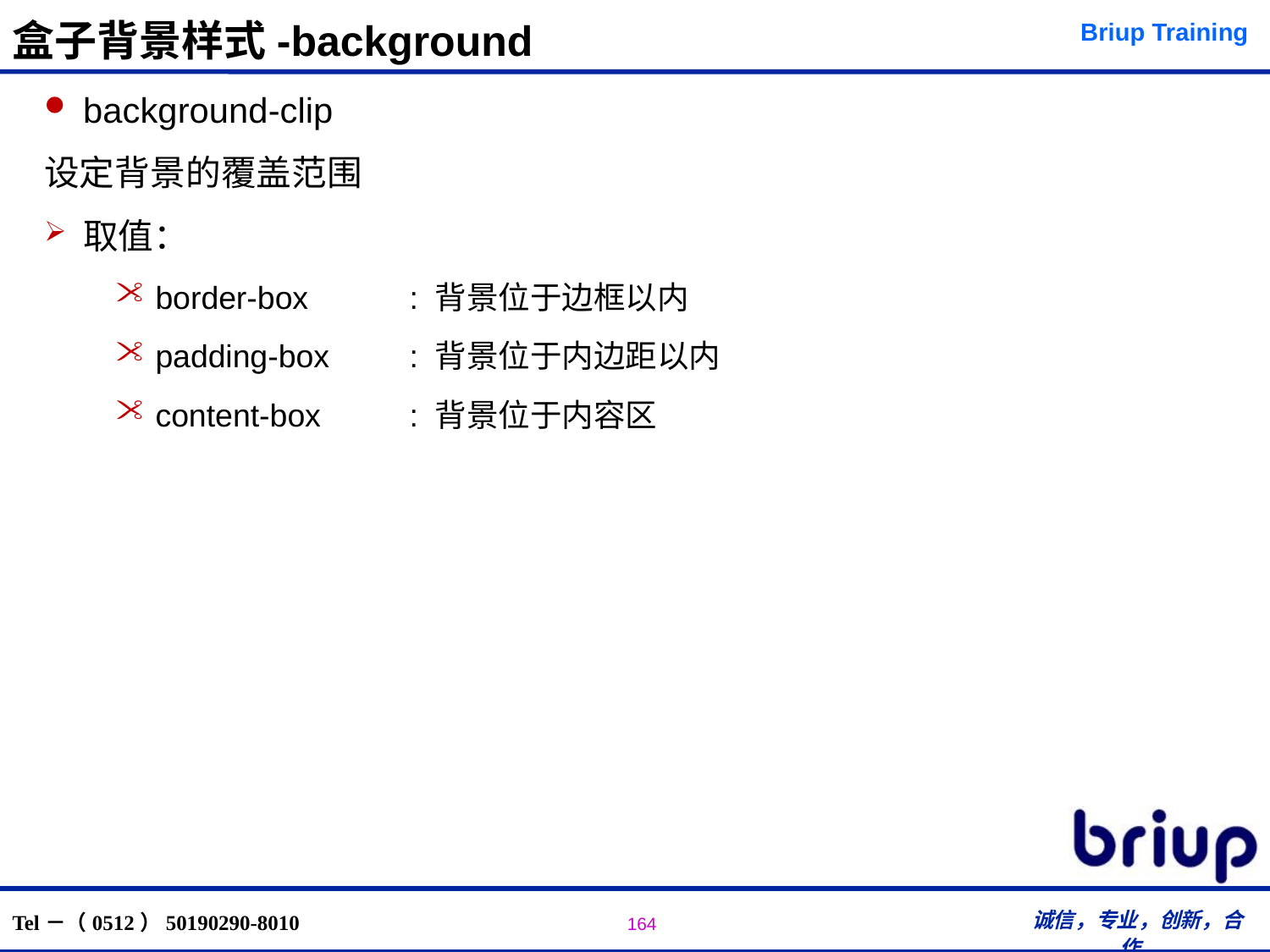

# 盒子背景样式-background
background-clip
设定背景的覆盖范围
取值：
border-box	: 背景位于边框以内
padding-box	: 背景位于内边距以内
content-box	: 背景位于内容区